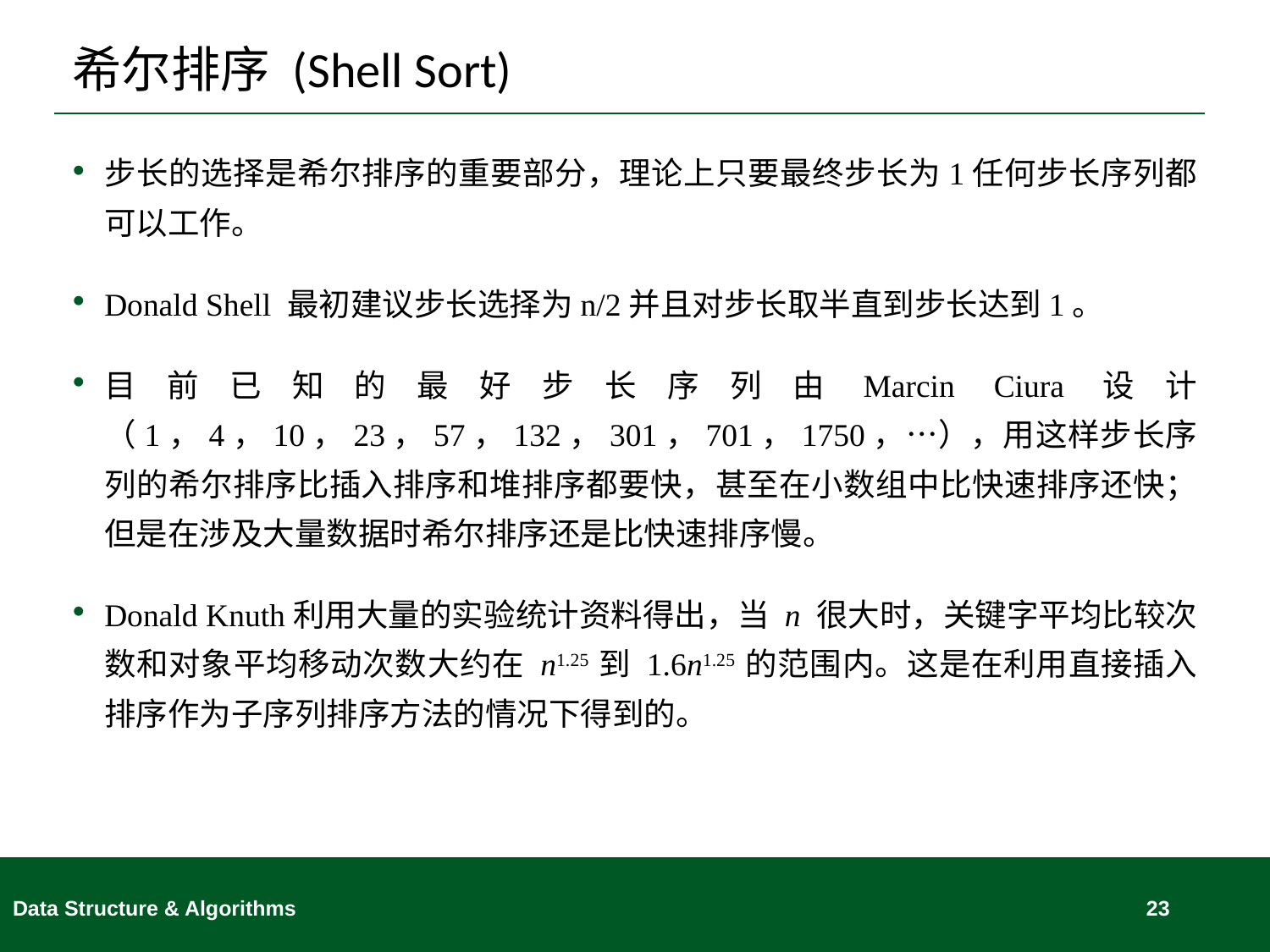

# 希尔排序 (Shell Sort)
步长的选择是希尔排序的重要部分，理论上只要最终步长为1任何步长序列都可以工作。
Donald Shell 最初建议步长选择为n/2并且对步长取半直到步长达到1。
目前已知的最好步长序列由Marcin Ciura设计（1，4，10，23，57，132，301，701，1750，…），用这样步长序列的希尔排序比插入排序和堆排序都要快，甚至在小数组中比快速排序还快；但是在涉及大量数据时希尔排序还是比快速排序慢。
Donald Knuth利用大量的实验统计资料得出，当 n 很大时，关键字平均比较次数和对象平均移动次数大约在 n1.25 到 1.6n1.25 的范围内。这是在利用直接插入排序作为子序列排序方法的情况下得到的。

Data Structure & Algorithms
23